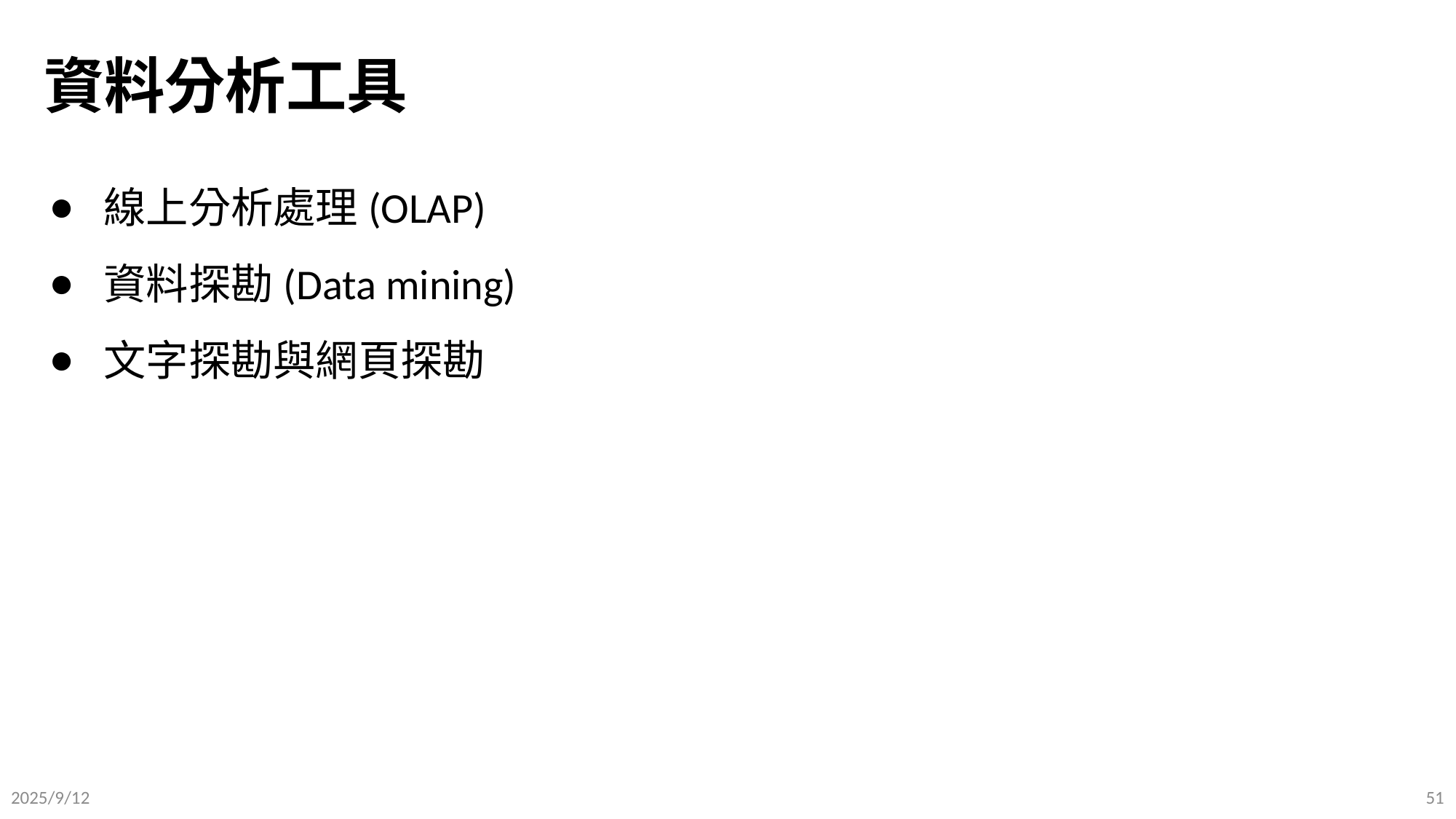

# 資料分析工具
線上分析處理(OLAP)
資料探勘(Data mining)
文字探勘與網頁探勘
2025/9/12
51